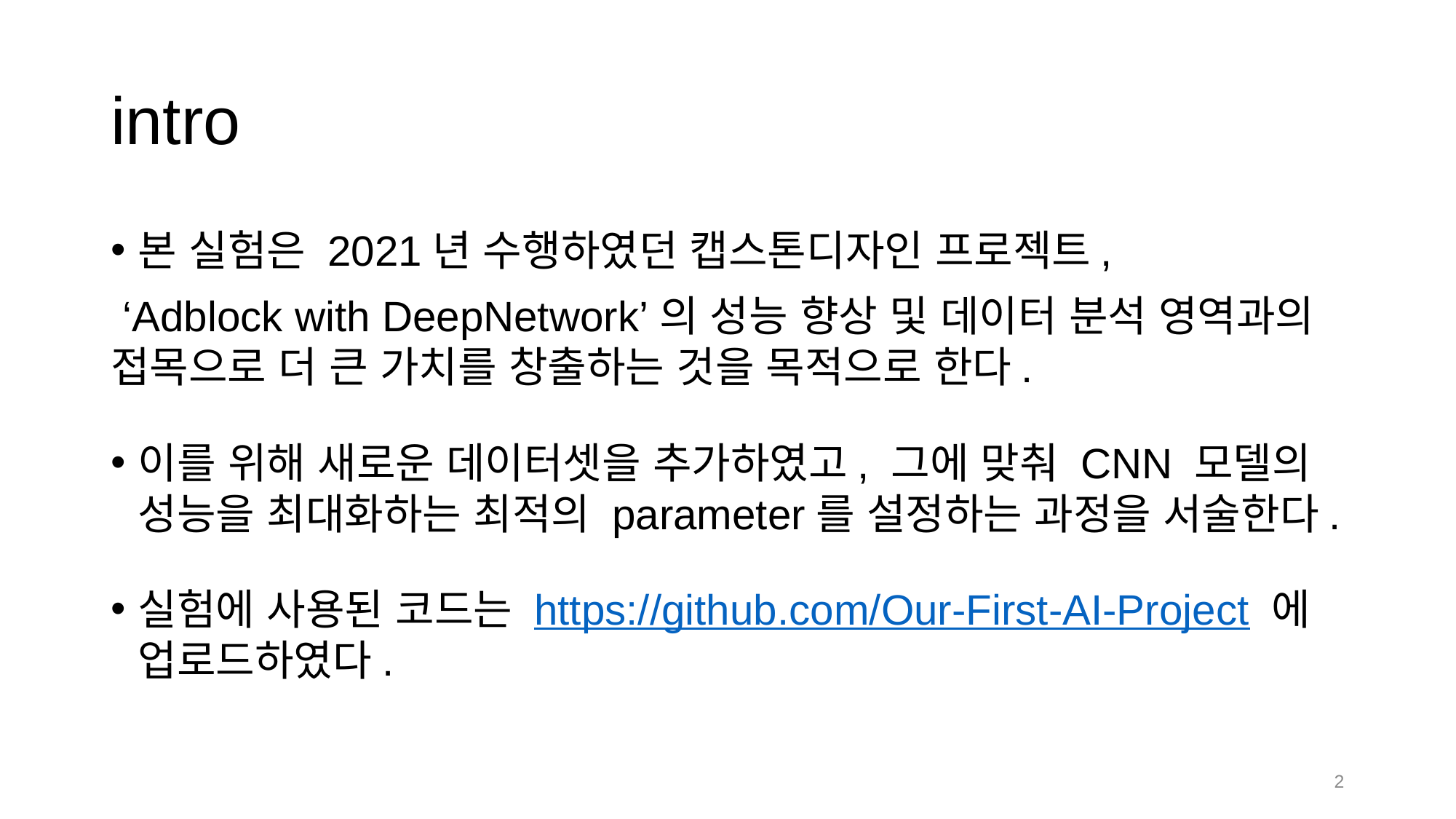

# intro
본 실험은 2021년 수행하였던 캡스톤디자인 프로젝트,
 ‘Adblock with DeepNetwork’의 성능 향상 및 데이터 분석 영역과의 접목으로 더 큰 가치를 창출하는 것을 목적으로 한다.

이를 위해 새로운 데이터셋을 추가하였고, 그에 맞춰 CNN 모델의 성능을 최대화하는 최적의 parameter를 설정하는 과정을 서술한다.

실험에 사용된 코드는 https://github.com/Our-First-AI-Project 에 업로드하였다.
2